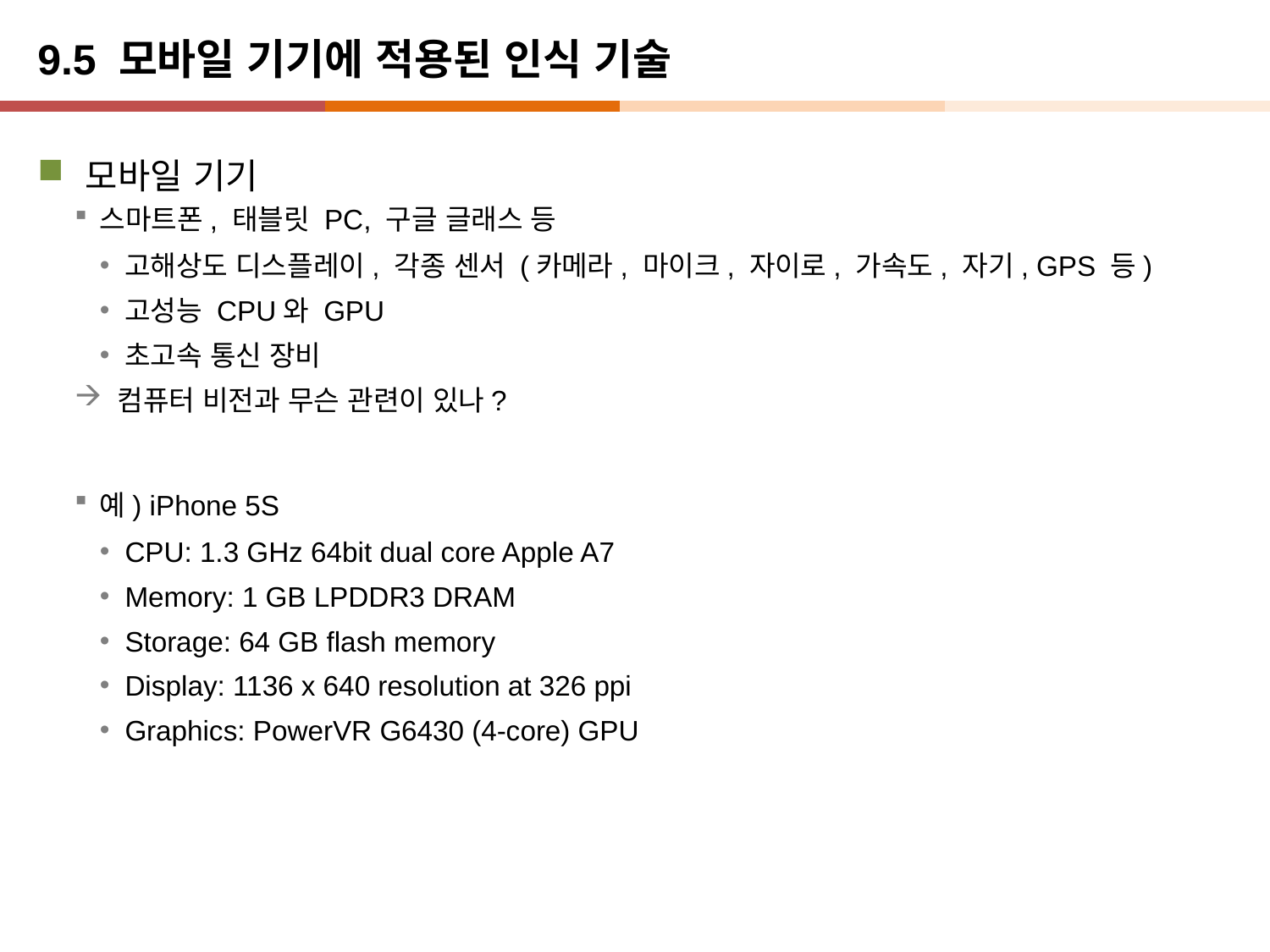

# 9.5 모바일 기기에 적용된 인식 기술
모바일 기기
스마트폰, 태블릿 PC, 구글 글래스 등
고해상도 디스플레이, 각종 센서 (카메라, 마이크, 자이로, 가속도, 자기, GPS 등)
고성능 CPU와 GPU
초고속 통신 장비
 컴퓨터 비전과 무슨 관련이 있나?

예) iPhone 5S
CPU: 1.3 GHz 64bit dual core Apple A7
Memory: 1 GB LPDDR3 DRAM
Storage: 64 GB flash memory
Display: 1136 x 640 resolution at 326 ppi
Graphics: PowerVR G6430 (4-core) GPU